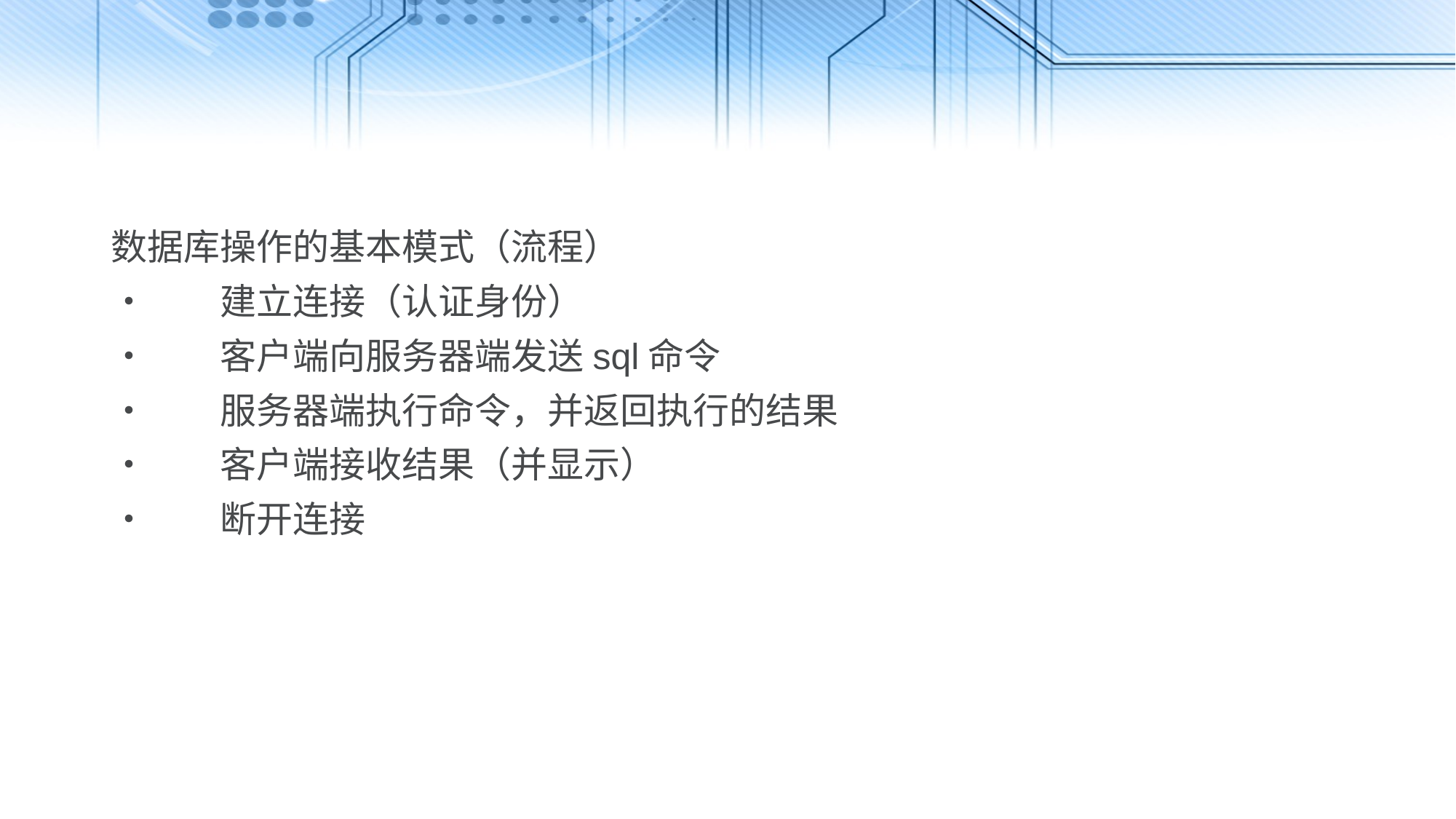

数据库操作的基本模式（流程）
•	建立连接（认证身份）
•	客户端向服务器端发送sql命令
•	服务器端执行命令，并返回执行的结果
•	客户端接收结果（并显示）
•	断开连接